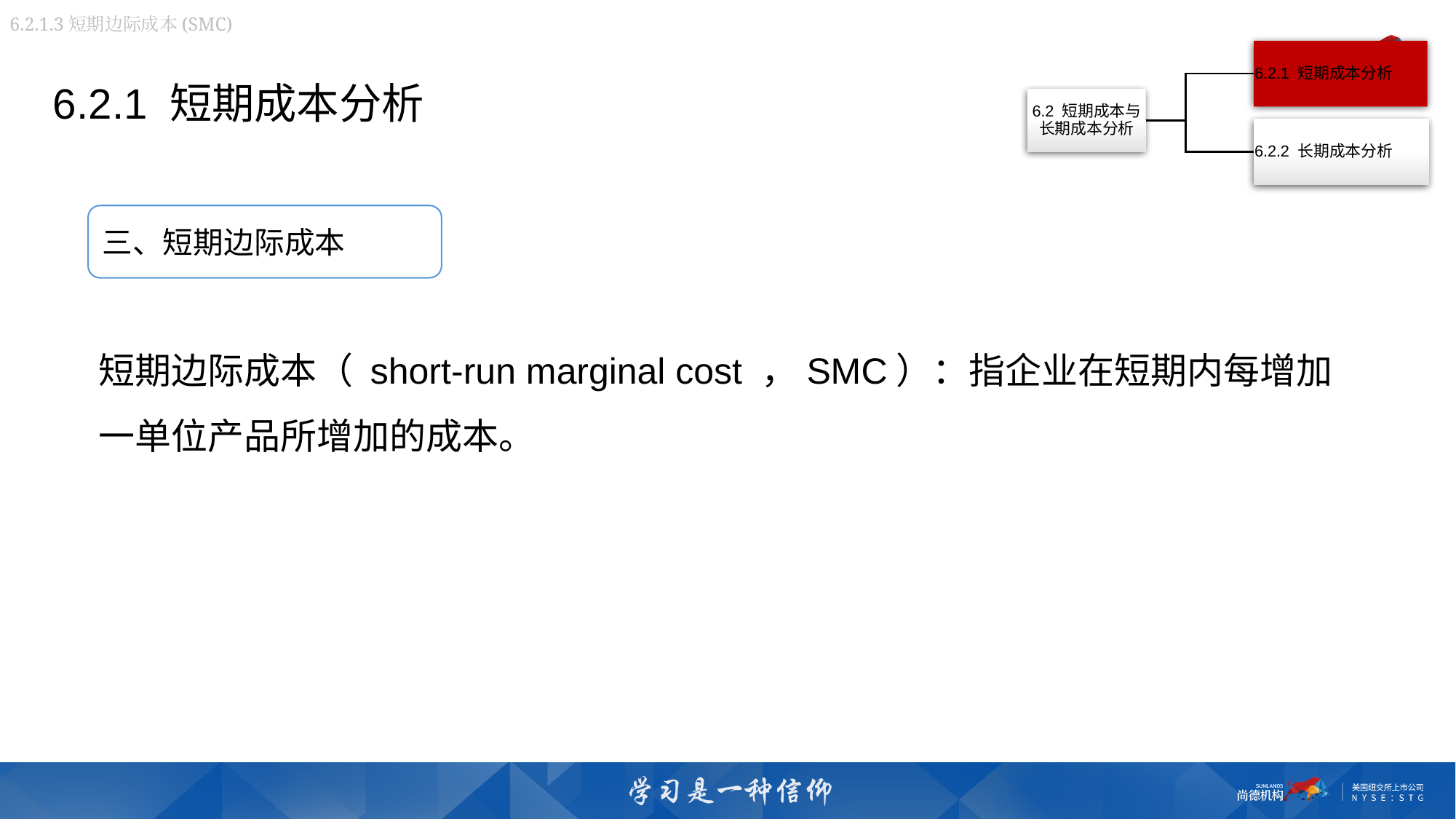

6.2 短期成本与长期成本分析
6.2.1 短期成本分析
6.2.2 长期成本分析
6.2.1.3短期边际成本(SMC)
6.2.1 短期成本分析
三、短期边际成本
短期边际成本（ short-run marginal cost ，SMC）：指企业在短期内每增加一单位产品所增加的成本。
短期边际成本=短期总成本的增量÷总产量的增量